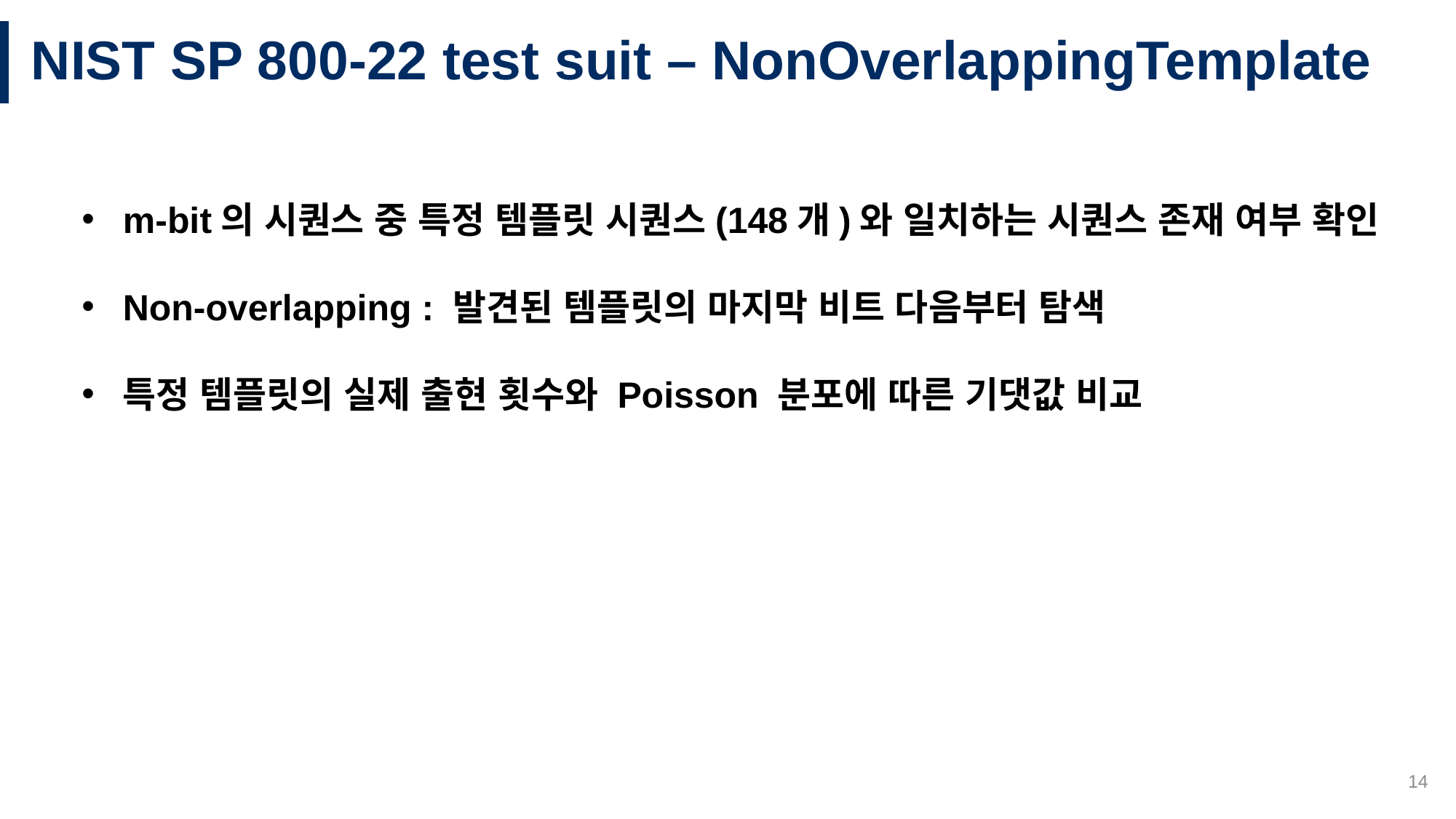

# NIST SP 800-22 test suit – NonOverlappingTemplate
m-bit의 시퀀스 중 특정 템플릿 시퀀스(148개)와 일치하는 시퀀스 존재 여부 확인
Non-overlapping : 발견된 템플릿의 마지막 비트 다음부터 탐색
특정 템플릿의 실제 출현 횟수와 Poisson 분포에 따른 기댓값 비교
14